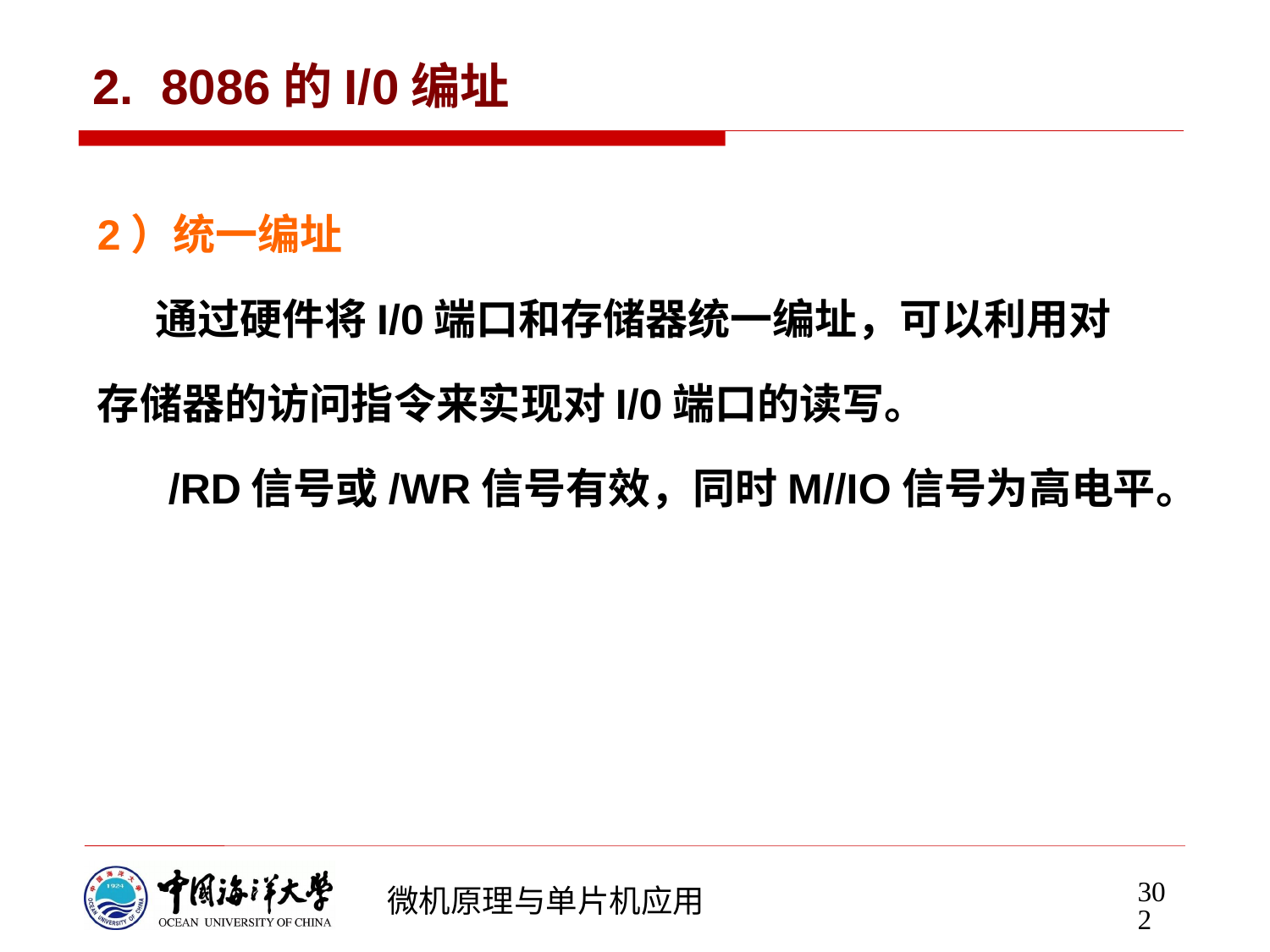

# 2.  8086的I/0编址
2）统一编址
     通过硬件将I/0端口和存储器统一编址，可以利用对
存储器的访问指令来实现对I/0端口的读写。
      /RD信号或/WR信号有效，同时M//IO信号为高电平。
302